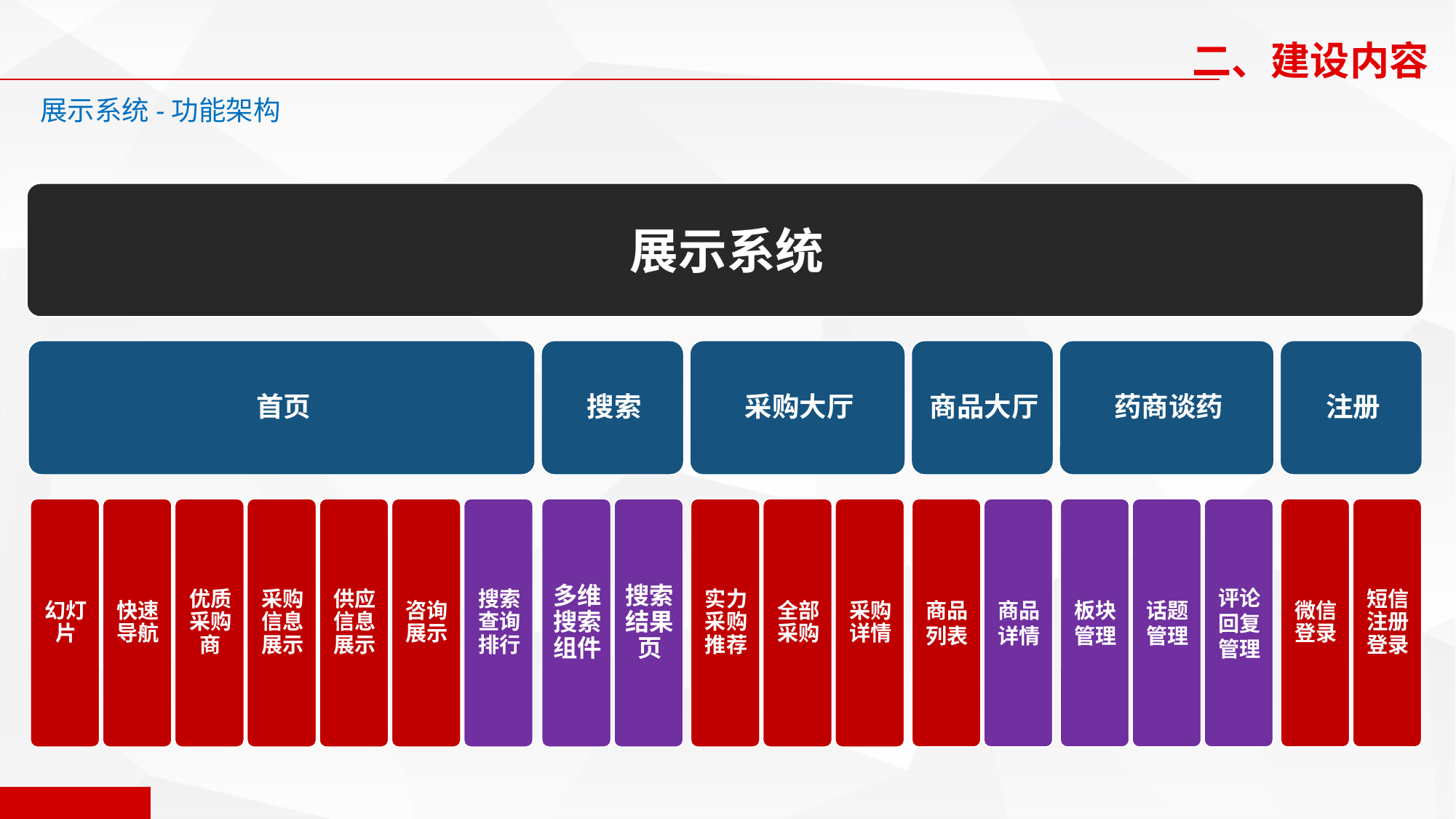

二、建设内容
展示系统-功能架构
展示系统
首页
幻灯片
快速导航
优质采购商
采购信息展示
供应信息展示
咨询展示
搜索查询排行
搜索
多维搜索组件
搜索结果页
采购大厅
实力采购推荐
全部采购
采购详情
商品大厅
商品列表
商品详情
药商谈药
板块管理
话题管理
评论回复管理
注册
微信登录
短信注册登录
功能架构图